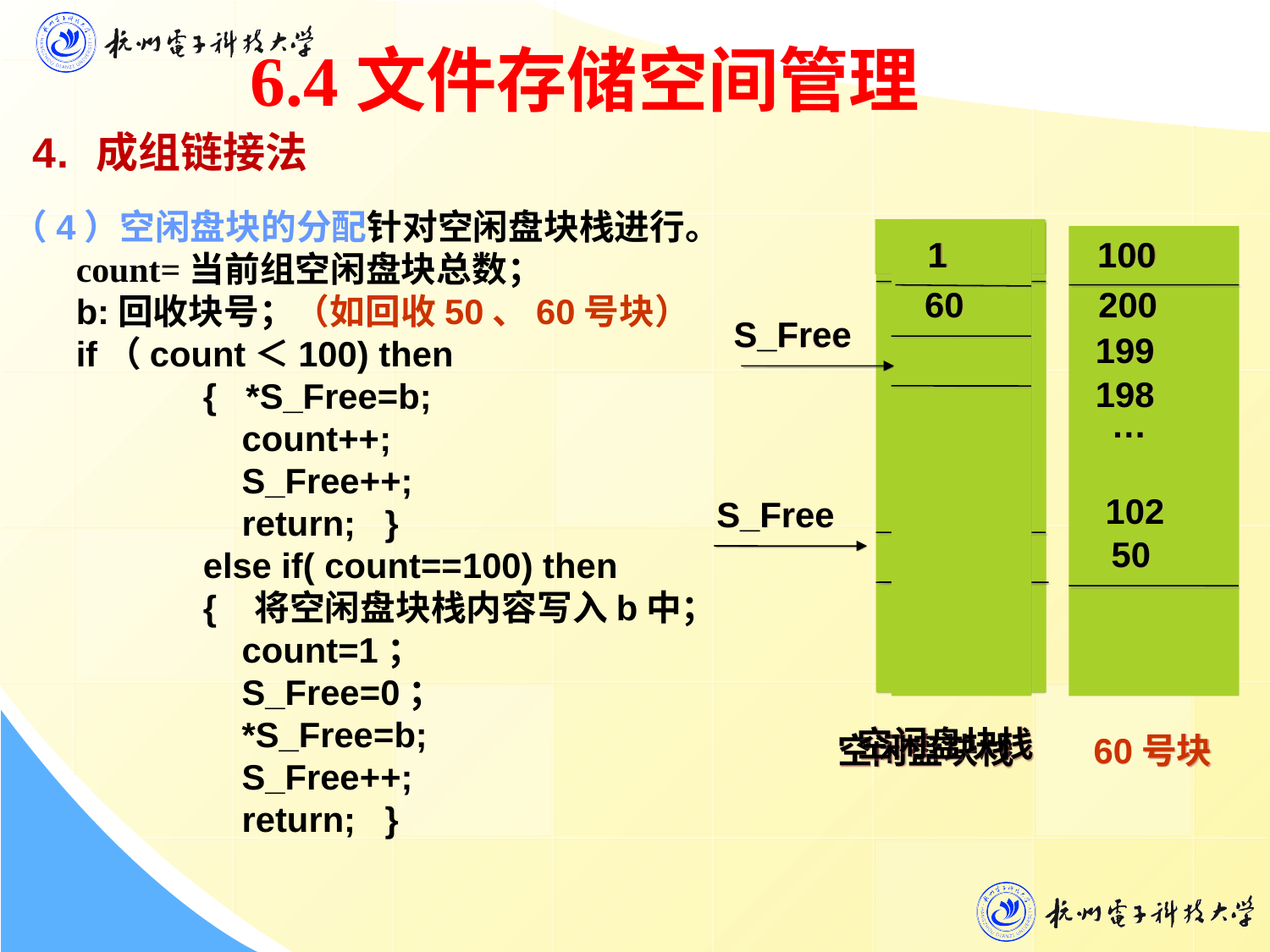

6.4文件存储空间管理
成组链接法
（4）空闲盘块的分配针对空闲盘块栈进行。
	count=当前组空闲盘块总数；
	b:回收块号；（如回收50、60号块）
	if（count＜100) then
		{   *S_Free=b;
		    count++;
		    S_Free++;
		    return;   }
		else if( count==100) then
		{   将空闲盘块栈内容写入b中；
		    count=1；
		    S_Free=0；
		    *S_Free=b;
		    S_Free++;
		    return;   }
 100

 99
200

199
198
…
…
102

空闲盘块栈

 1
60

S_Free

空闲盘块栈

 100
200

199
198
…
102
50

60号块
S_Free

50